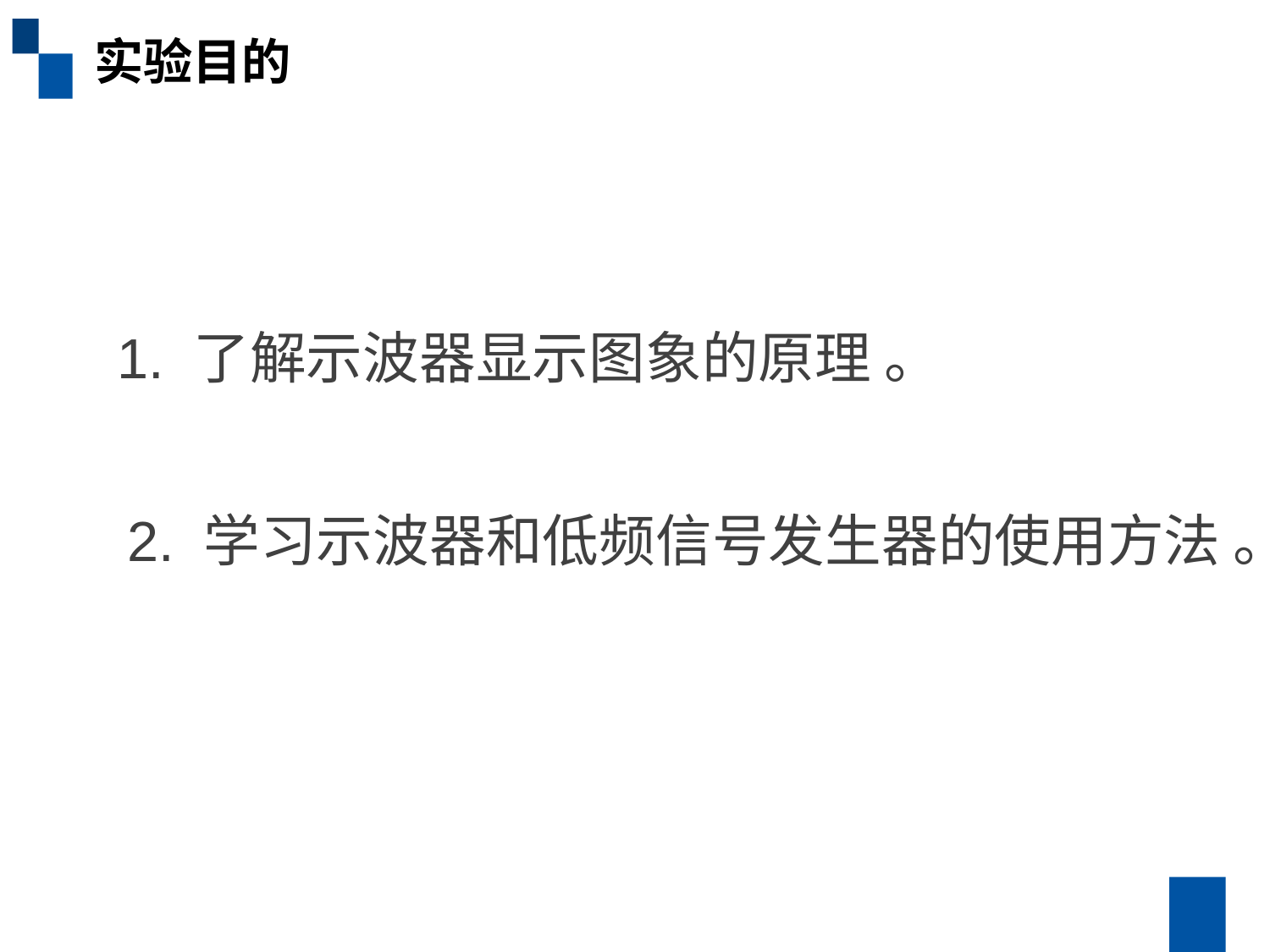

实验目的
1. 了解示波器显示图象的原理 。
2. 学习示波器和低频信号发生器的使用方法 。